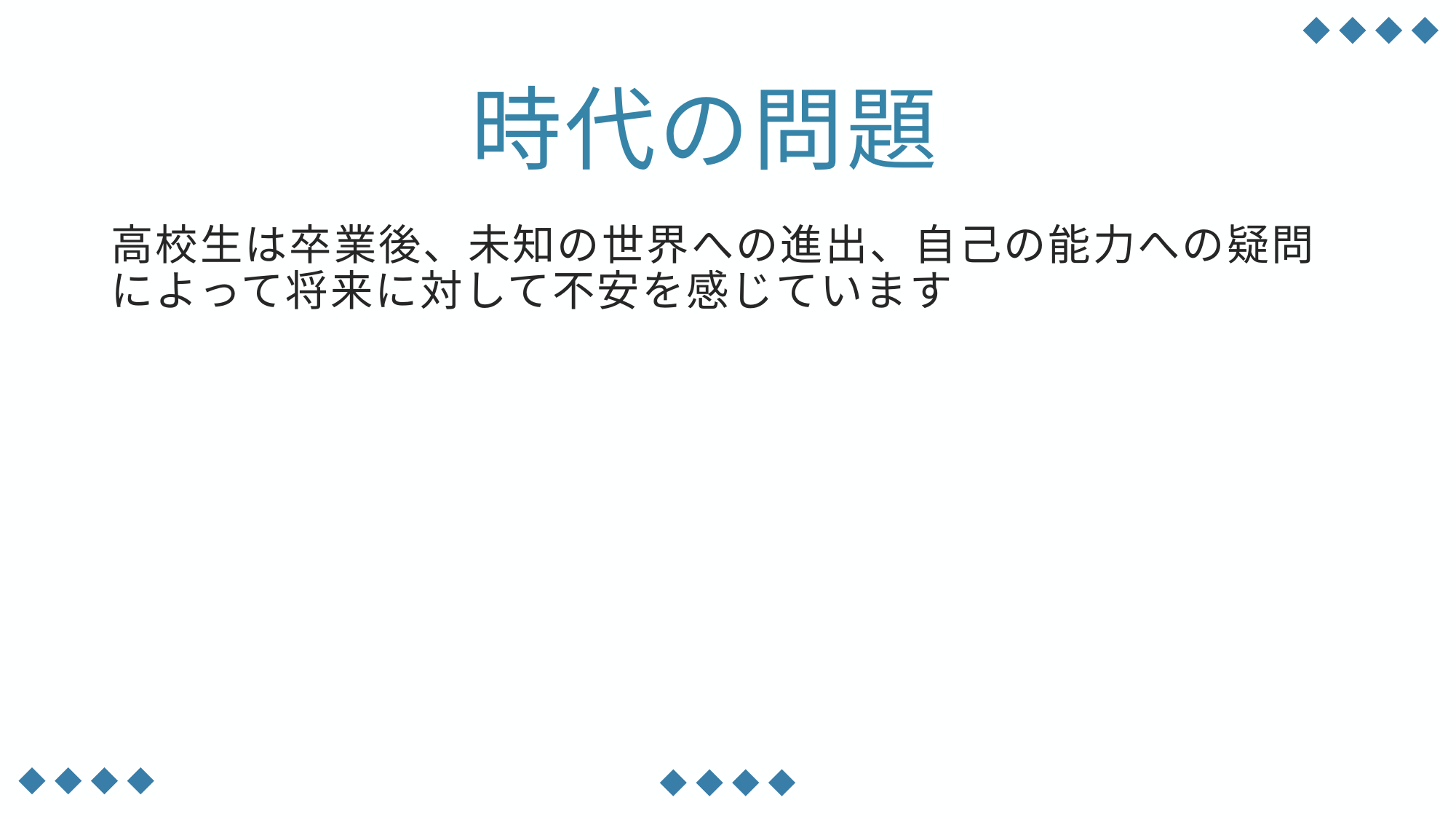

時代の問題
高校生は卒業後、未知の世界への進出、自己の能力への疑問によって将来に対して不安を感じています